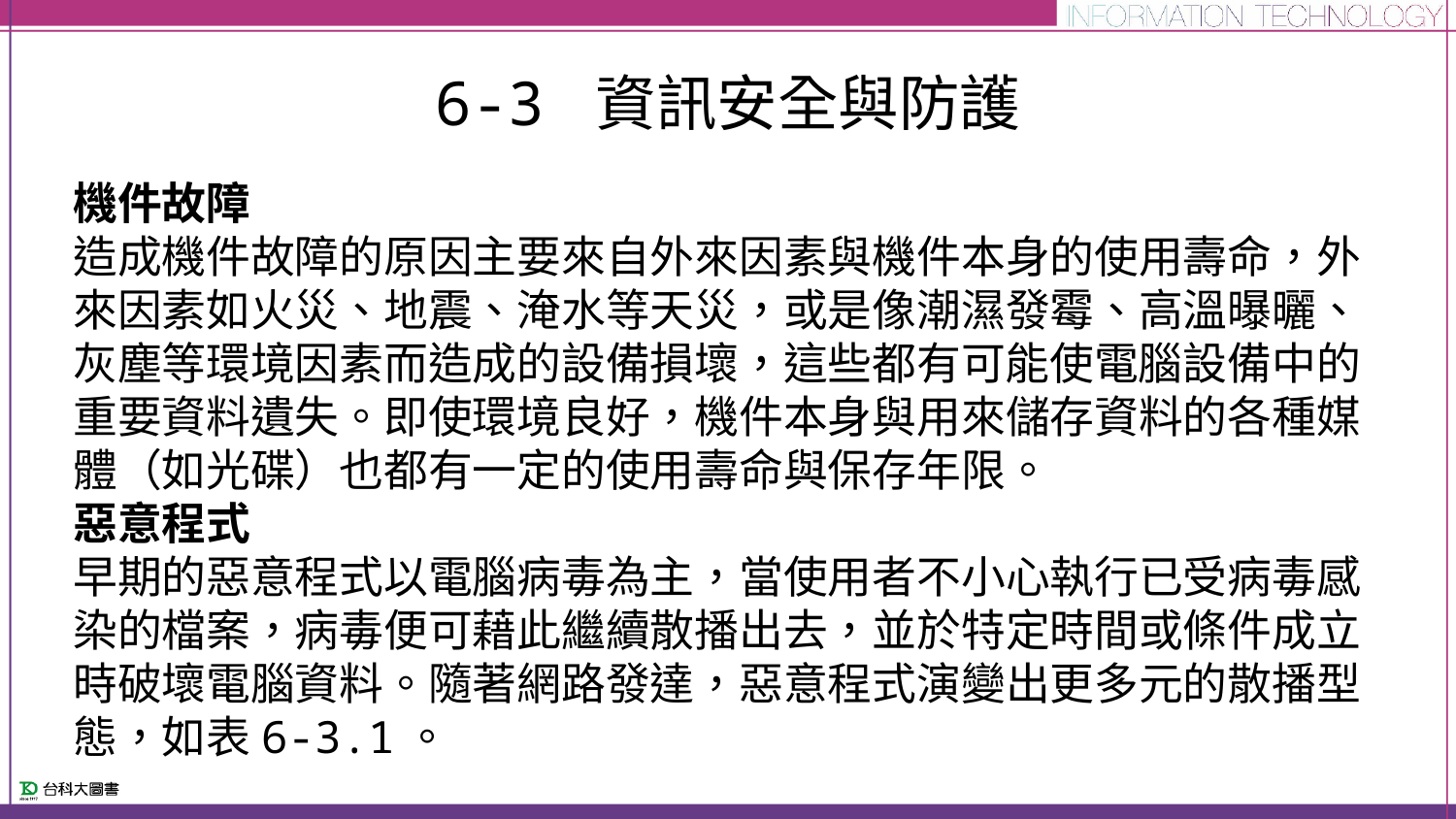

# 6-3 資訊安全與防護
機件故障
造成機件故障的原因主要來自外來因素與機件本身的使用壽命，外來因素如火災、地震、淹水等天災，或是像潮濕發霉、高溫曝曬、灰塵等環境因素而造成的設備損壞，這些都有可能使電腦設備中的重要資料遺失。即使環境良好，機件本身與用來儲存資料的各種媒體（如光碟）也都有一定的使用壽命與保存年限。
惡意程式
早期的惡意程式以電腦病毒為主，當使用者不小心執行已受病毒感染的檔案，病毒便可藉此繼續散播出去，並於特定時間或條件成立時破壞電腦資料。隨著網路發達，惡意程式演變出更多元的散播型態，如表6-3.1。